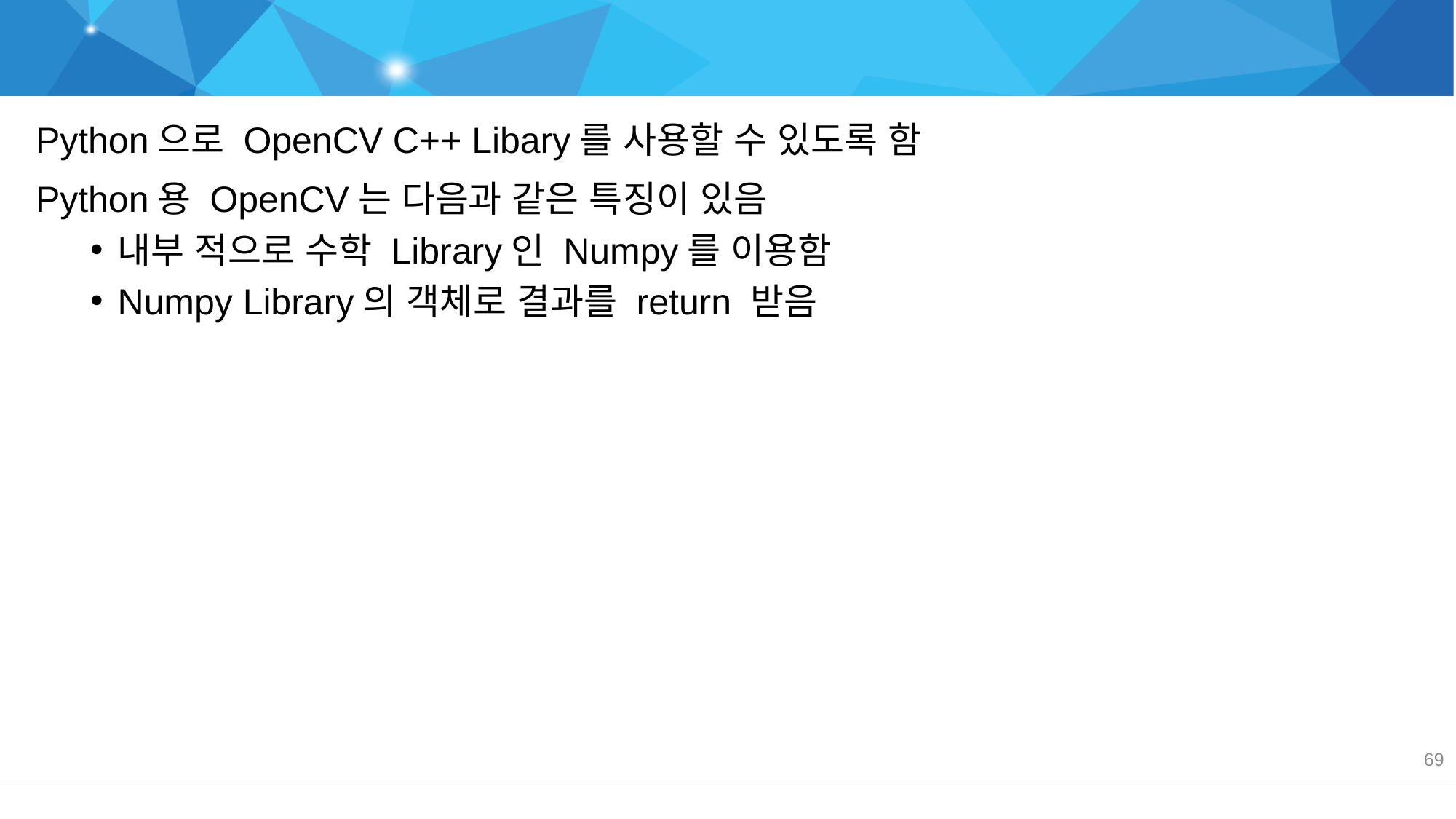

OpenCV + Python
Python으로 OpenCV C++ Libary를 사용할 수 있도록 함
Python용 OpenCV는 다음과 같은 특징이 있음
내부 적으로 수학 Library인 Numpy를 이용함
Numpy Library의 객체로 결과를 return 받음
69